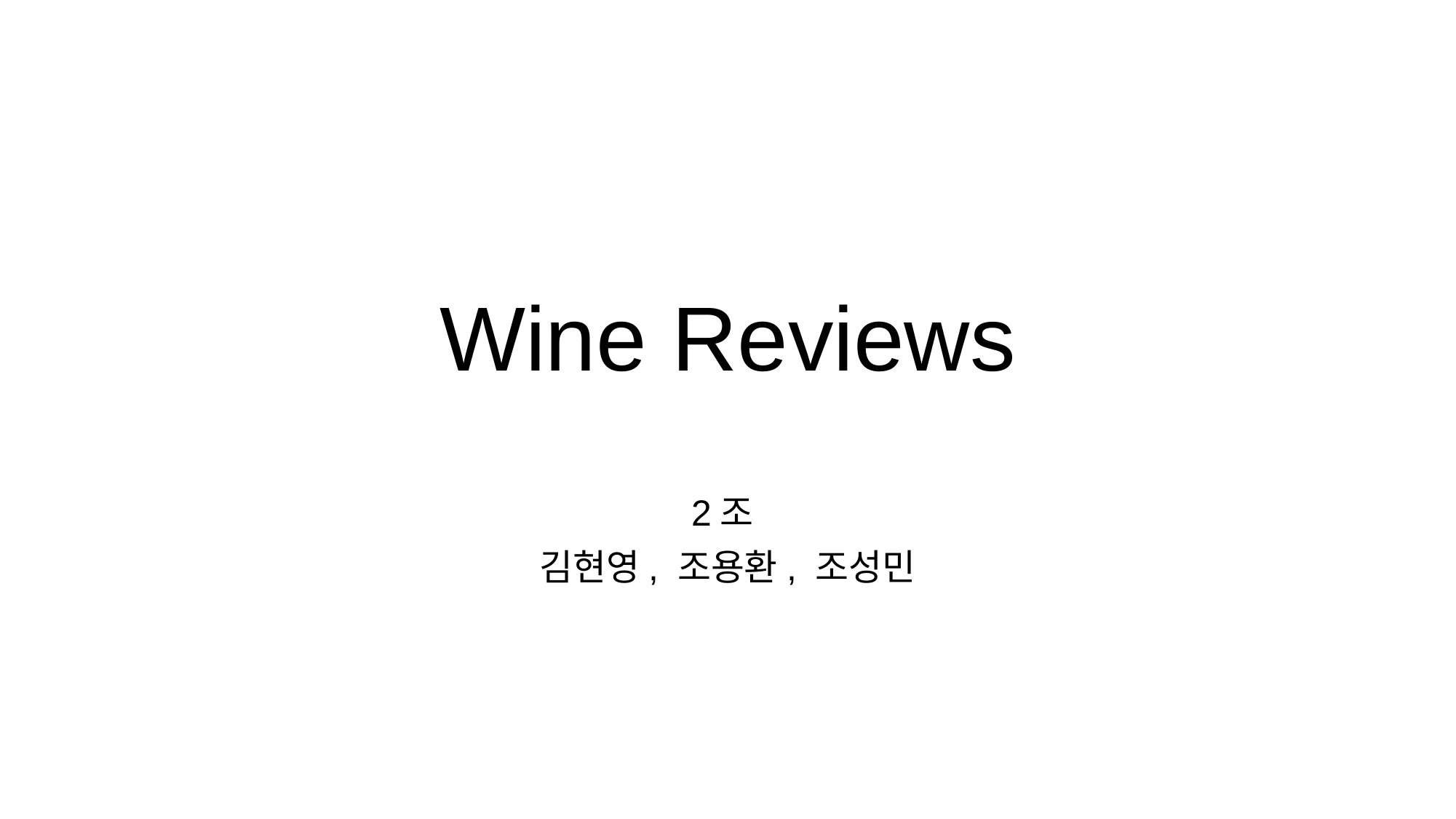

# Wine Reviews

2조
김현영, 조용환, 조성민